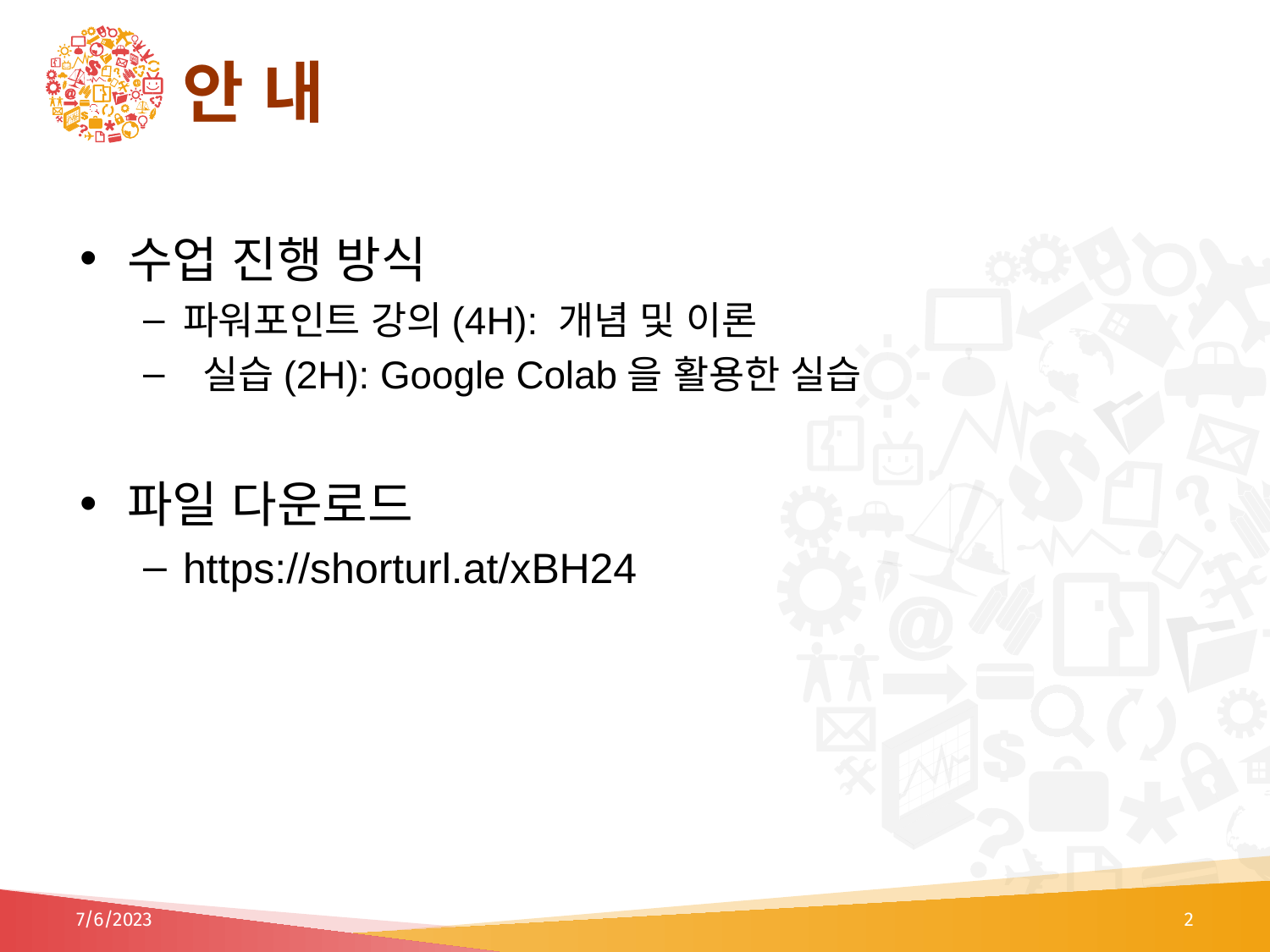

# 안 내
수업 진행 방식
파워포인트 강의(4H): 개념 및 이론
 실습(2H): Google Colab을 활용한 실습

파일 다운로드
https://shorturl.at/xBH24
7/6/2023
2